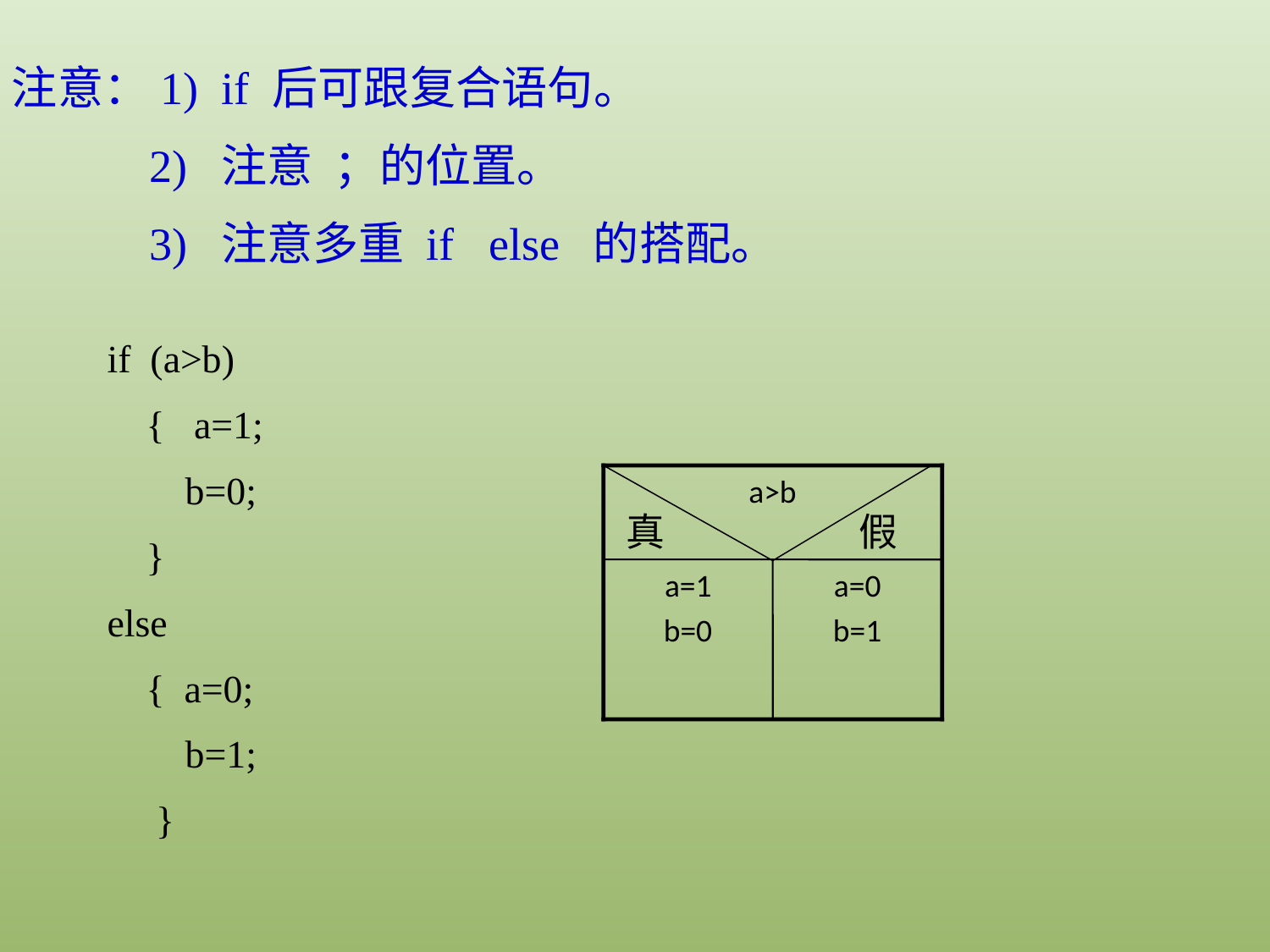

注意：1)  if 后可跟复合语句。
            2)  注意  ；的位置。
            3)  注意多重 if   else  的搭配。
if  (a>b)
    {   a=1;
        b=0;
    }
else
    {  a=0;
        b=1;
     }
a>b

真
假
a=1
b=0

a=0
b=1

98